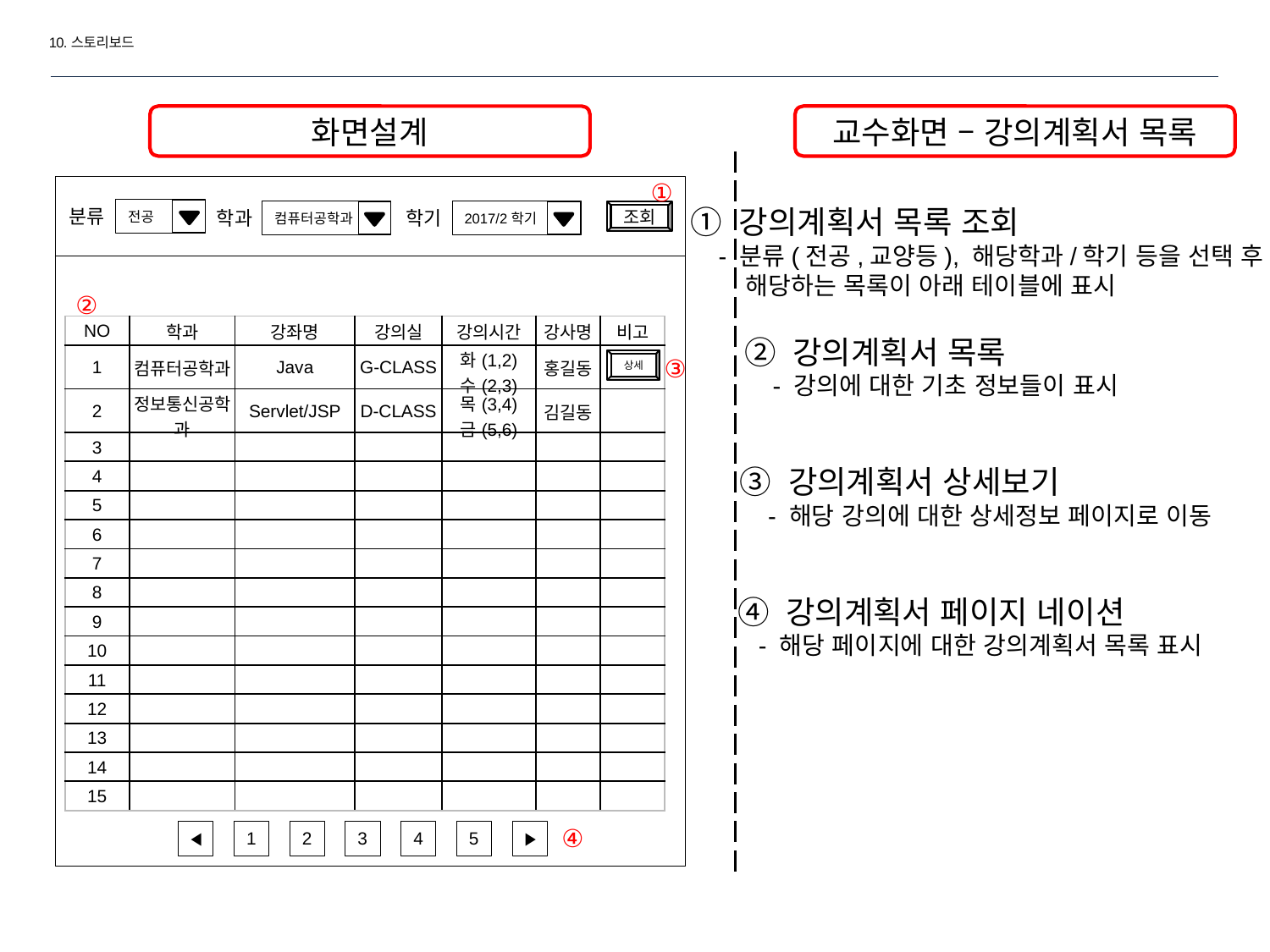

10.스토리보드
화면설계
교수화면 – 강의계획서 목록
①

① 강의계획서 목록 조회
    - 분류(전공,교양등), 해당학과/학기 등을 선택 후 조회 시
       해당하는 목록이 아래 테이블에 표시
분류
전공
학과
학기

컴퓨터공학과
2017/2학기
조회

②
| NO | 학과 | 강좌명 | 강의실 | 강의시간 | 강사명 | 비고 |
| --- | --- | --- | --- | --- | --- | --- |
| 1 | 컴퓨터공학과 | Java | G-CLASS | 화(1,2) 수(2,3) | 홍길동 |  |
| 2 | 정보통신공학과 | Servlet/JSP | D-CLASS | 목(3,4) 금(5,6) | 김길동 |  |
| 3 |  |  |  |  |  |  |
| 4 |  |  |  |  |  |  |
| 5 |  |  |  |  |  |  |
| 6 |  |  |  |  |  |  |
| 7 |  |  |  |  |  |  |
| 8 |  |  |  |  |  |  |
| 9 |  |  |  |  |  |  |
| 10 |  |  |  |  |  |  |
| 11 |  |  |  |  |  |  |
| 12 |  |  |  |  |  |  |
| 13 |  |  |  |  |  |  |
| 14 |  |  |  |  |  |  |
| 15 |  |  |  |  |  |  |
② 강의계획서 목록
    - 강의에 대한 기초 정보들이 표시
③
상세
③ 강의계획서 상세보기
    - 해당 강의에 대한 상세정보 페이지로 이동
④ 강의계획서 페이지 네이션
   - 해당 페이지에 대한 강의계획서 목록 표시
④
◀
1
2
3
4
5
▶